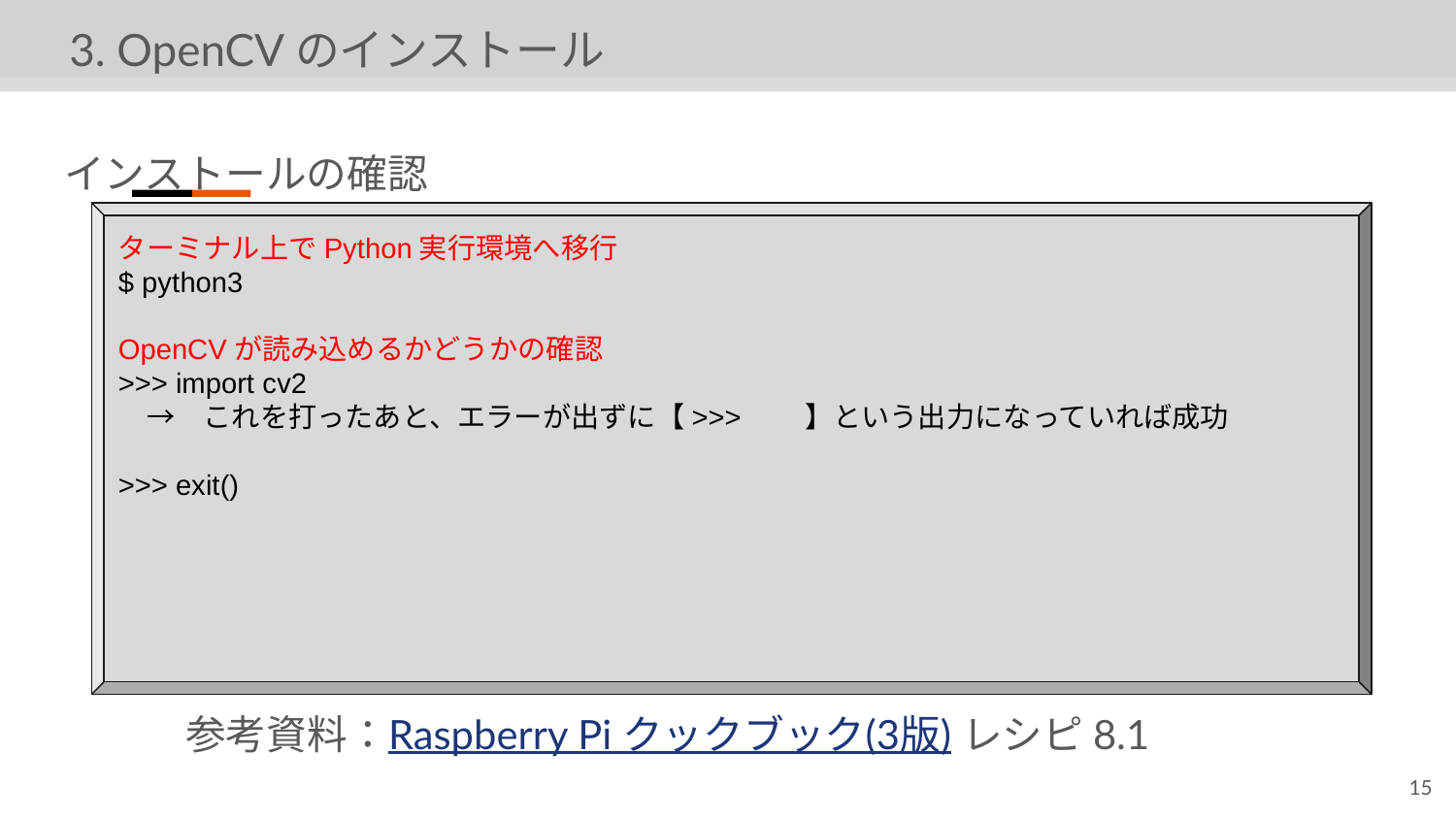

3. OpenCVのインストール
インストールの確認

　　　参考資料：Raspberry Pi クックブック(3版) レシピ8.1
ターミナル上でPython実行環境へ移行
$ python3

OpenCVが読み込めるかどうかの確認
>>> import cv2
　→　これを打ったあと、エラーが出ずに【>>>　　】という出力になっていれば成功

>>> exit()
15